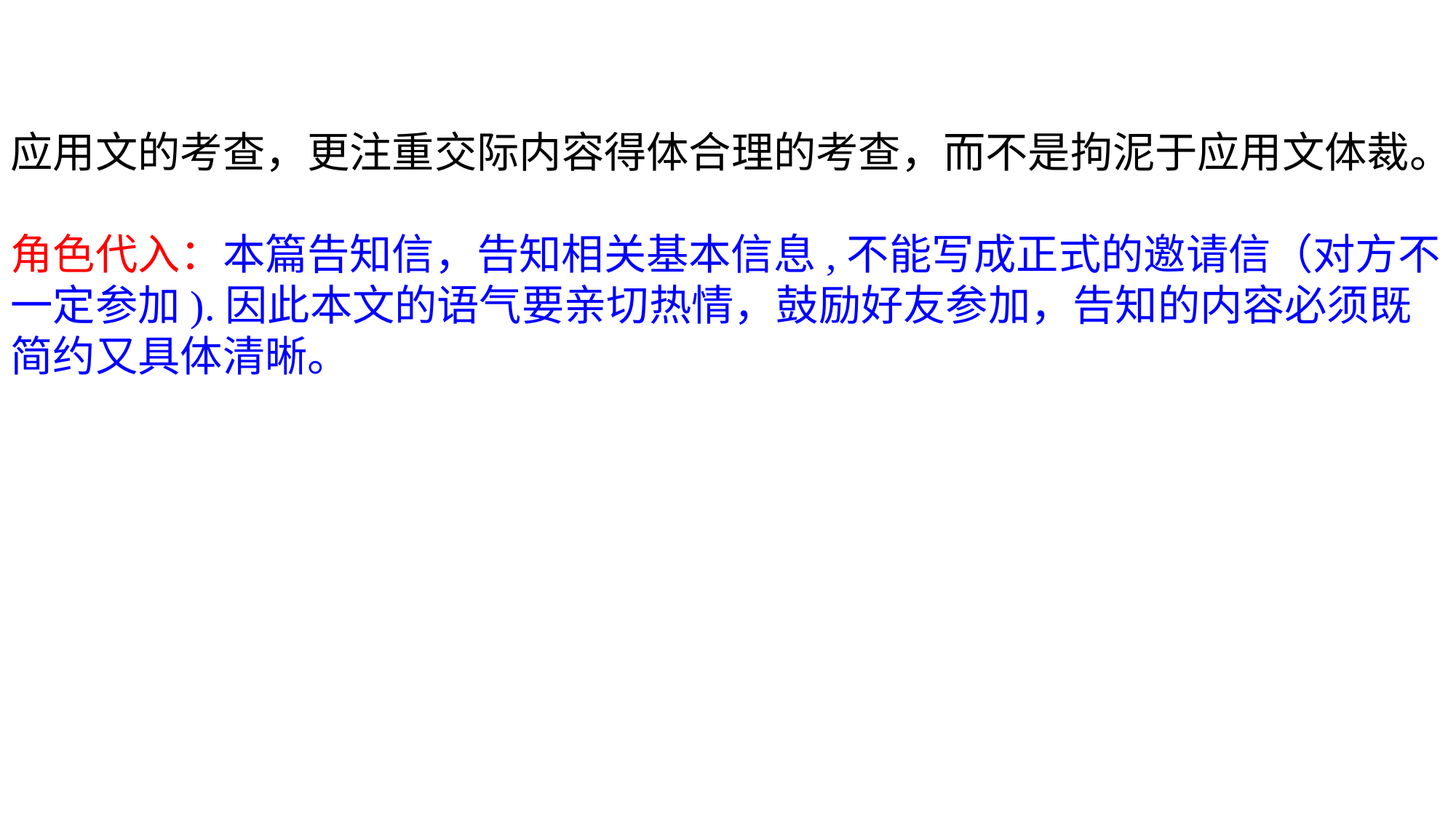

应用文的考查，更注重交际内容得体合理的考查，而不是拘泥于应用文体裁。

角色代入：本篇告知信，告知相关基本信息,不能写成正式的邀请信（对方不一定参加).因此本文的语气要亲切热情，鼓励好友参加，告知的内容必须既简约又具体清晰。